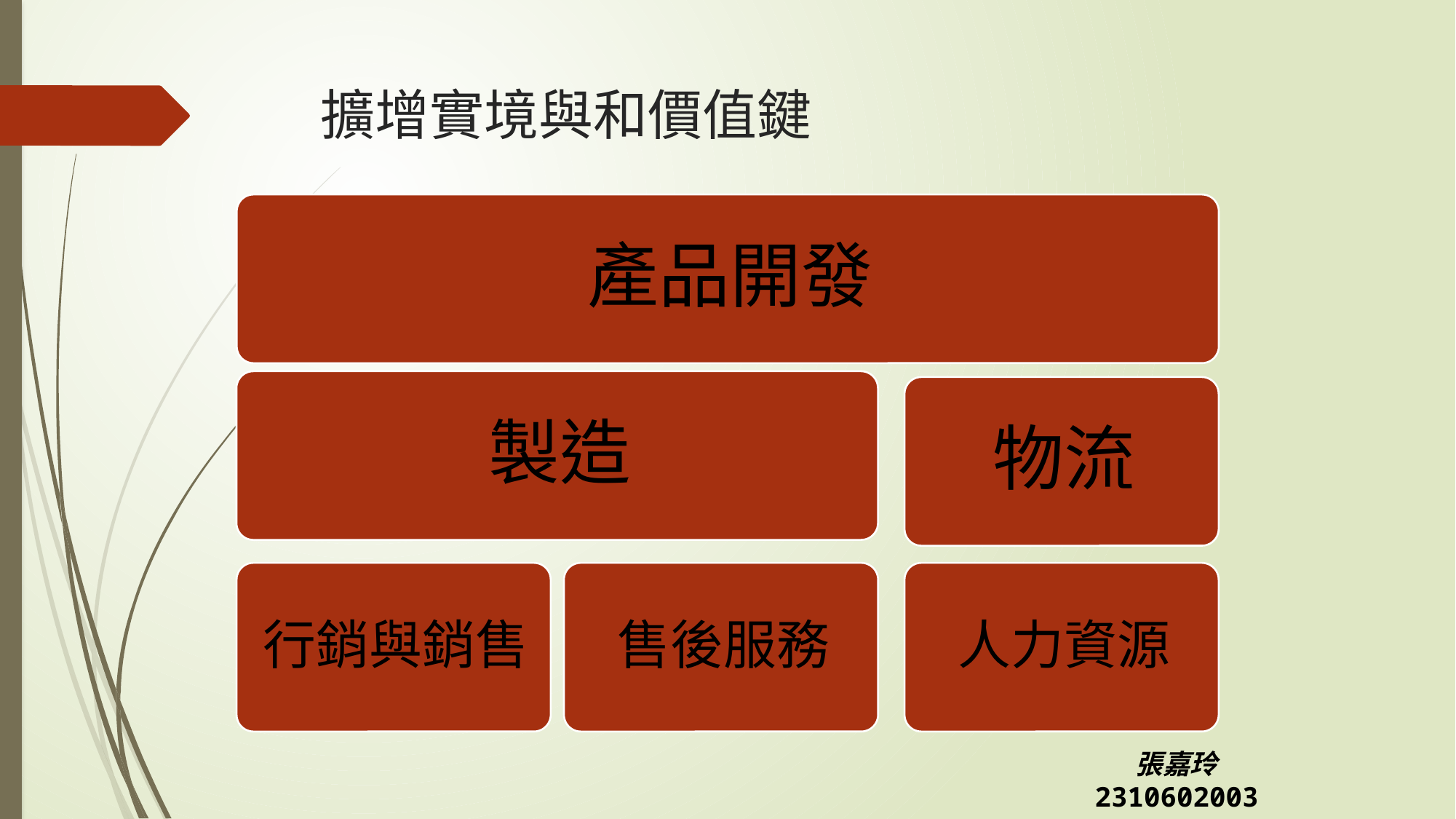

# 擴增實境與和價值鍵
產品開發
製造
行銷與銷售
售後服務
物流
人力資源
張嘉玲
2310602003